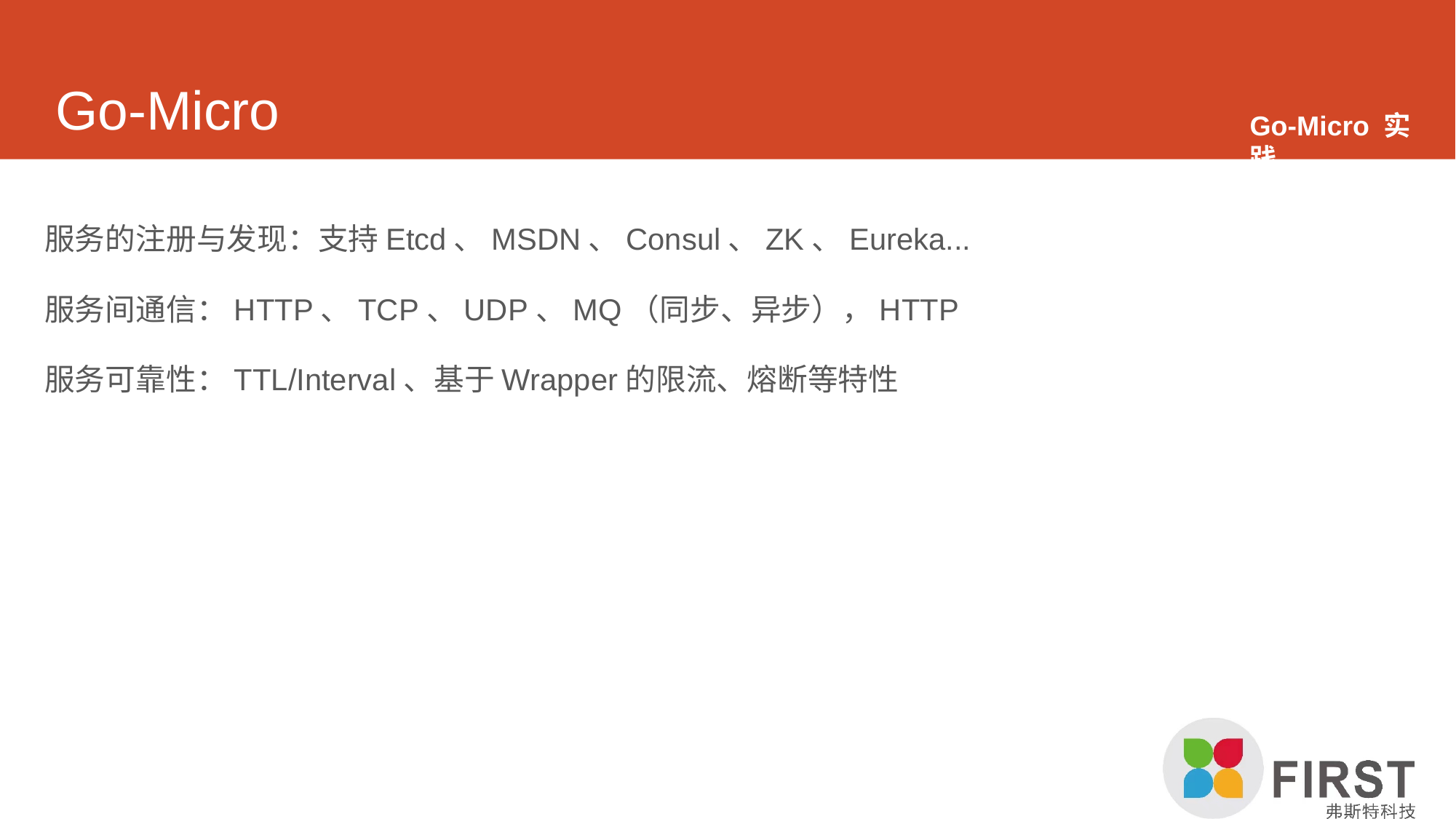

# Go-Micro
Go-Micro 实践
服务的注册与发现：支持Etcd、MSDN、Consul、ZK、Eureka...
服务间通信：HTTP、TCP、UDP、MQ（同步、异步），HTTP
服务可靠性：TTL/Interval、基于Wrapper的限流、熔断等特性